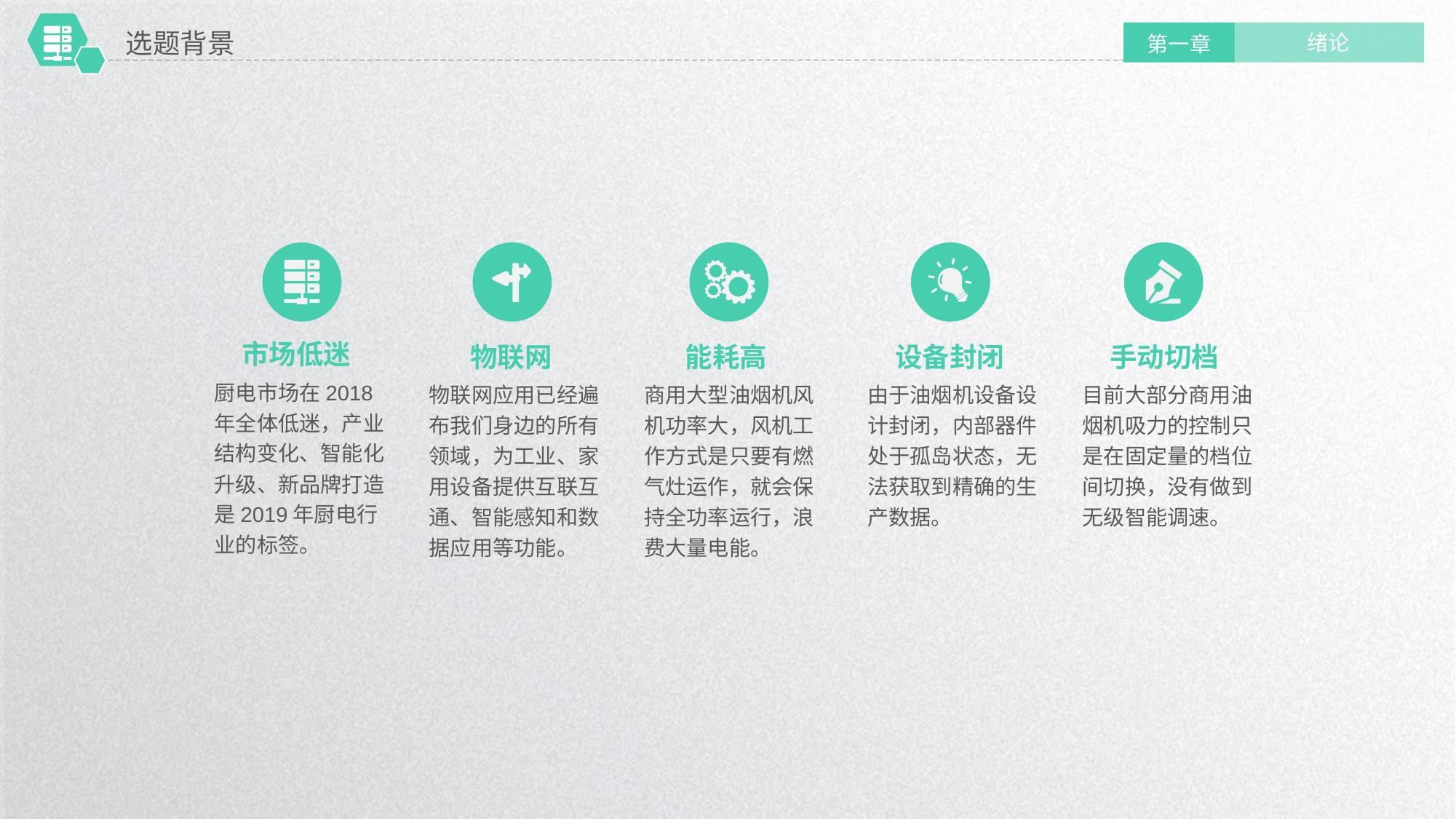

选题背景
绪论

第一章

市场低迷
物联网
能耗高
设备封闭
手动切档
厨电市场在2018年全体低迷，产业结构变化、智能化升级、新品牌打造是2019年厨电行业的标签。
物联网应用已经遍布我们身边的所有领域，为工业、家用设备提供互联互通、智能感知和数据应用等功能。
商用大型油烟机风机功率大，风机工作方式是只要有燃气灶运作，就会保持全功率运行，浪费大量电能。
由于油烟机设备设计封闭，内部器件处于孤岛状态，无法获取到精确的生产数据。
目前大部分商用油烟机吸力的控制只是在固定量的档位间切换，没有做到无级智能调速。
延时符